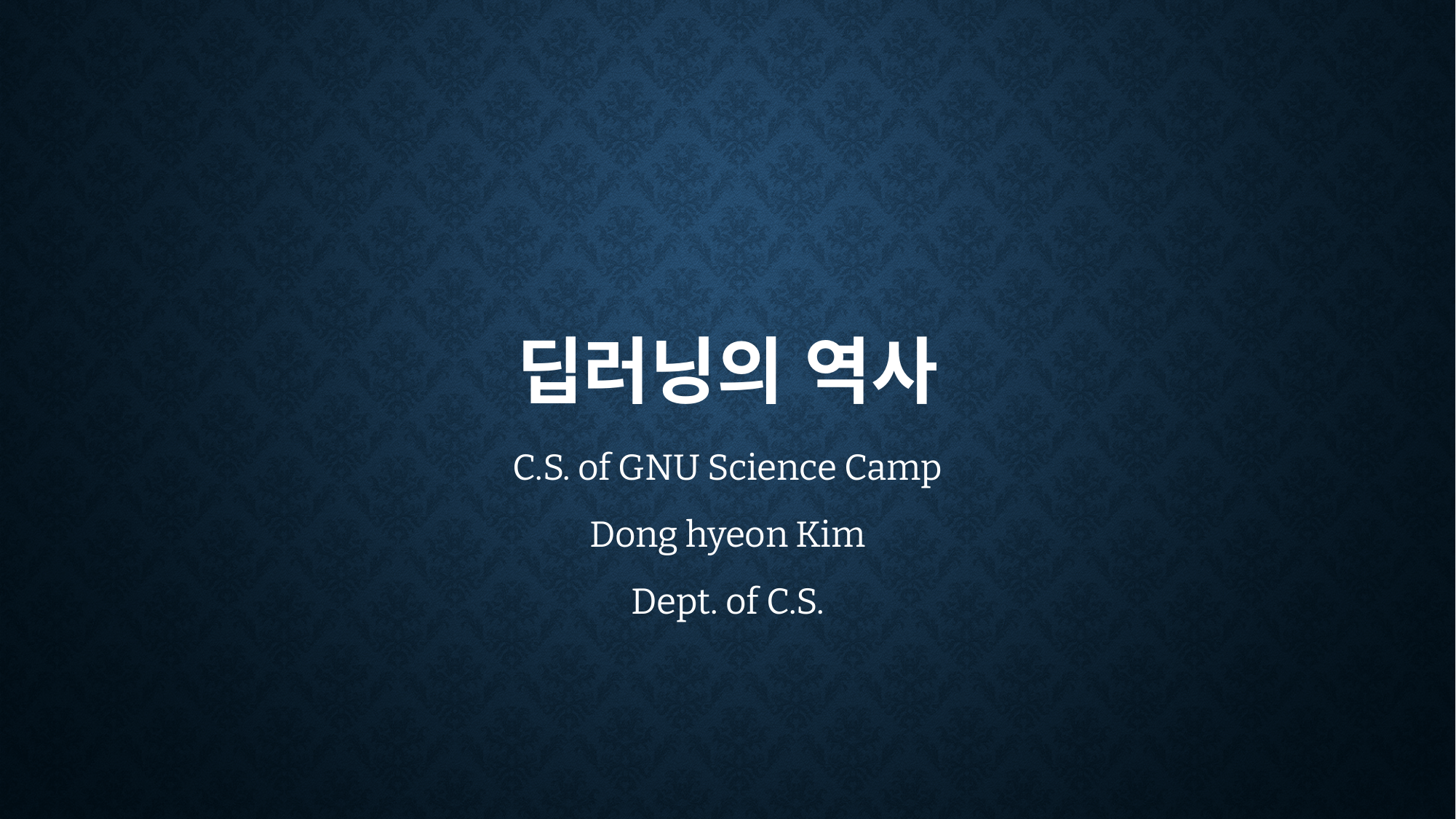

# 딥러닝의 역사
C.S. of GNU Science Camp
Dong hyeon Kim
Dept. of C.S.